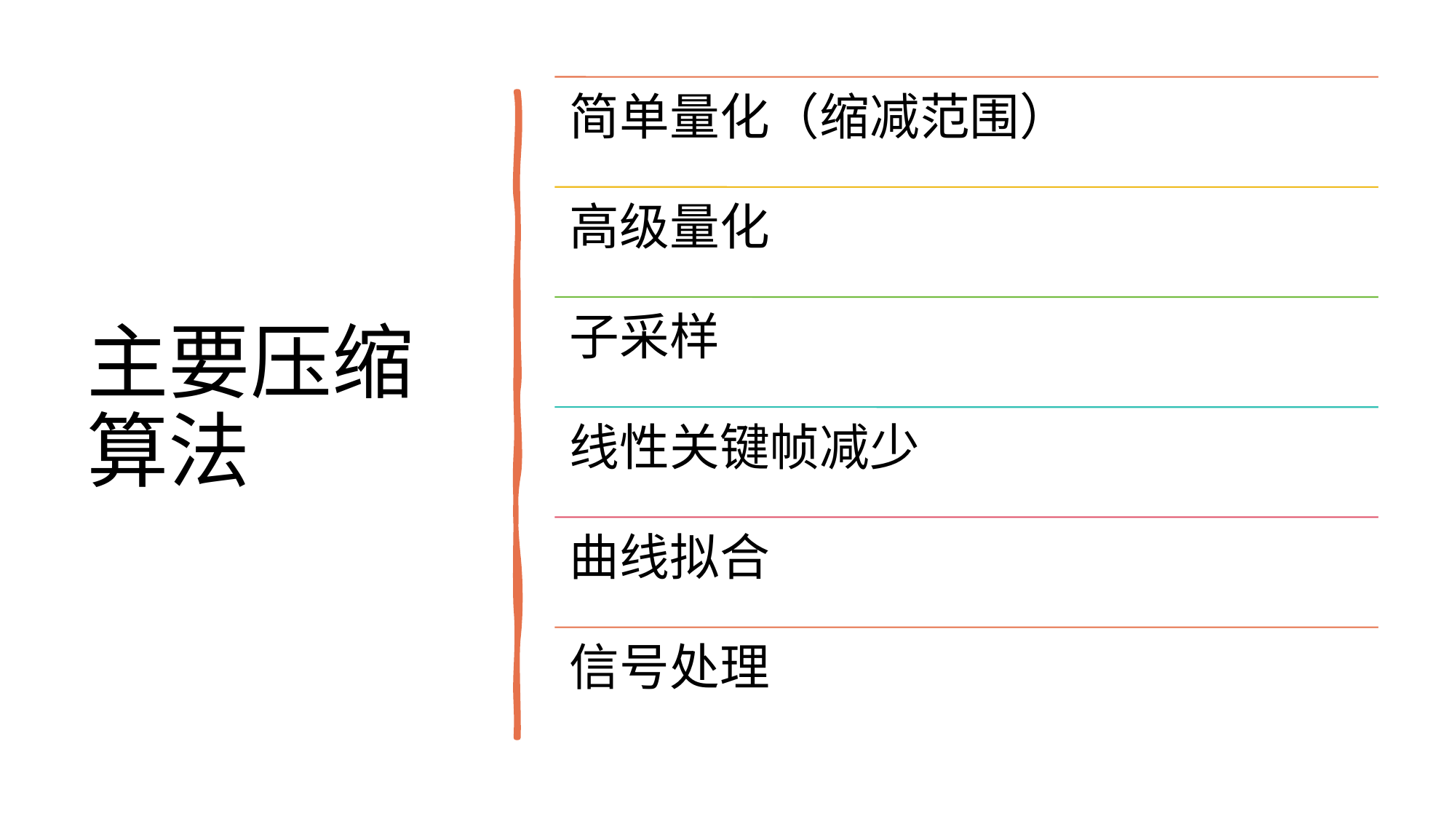

简单量化（缩减范围）
高级量化
子采样
线性关键帧减少
曲线拟合
信号处理
# 主要压缩算法